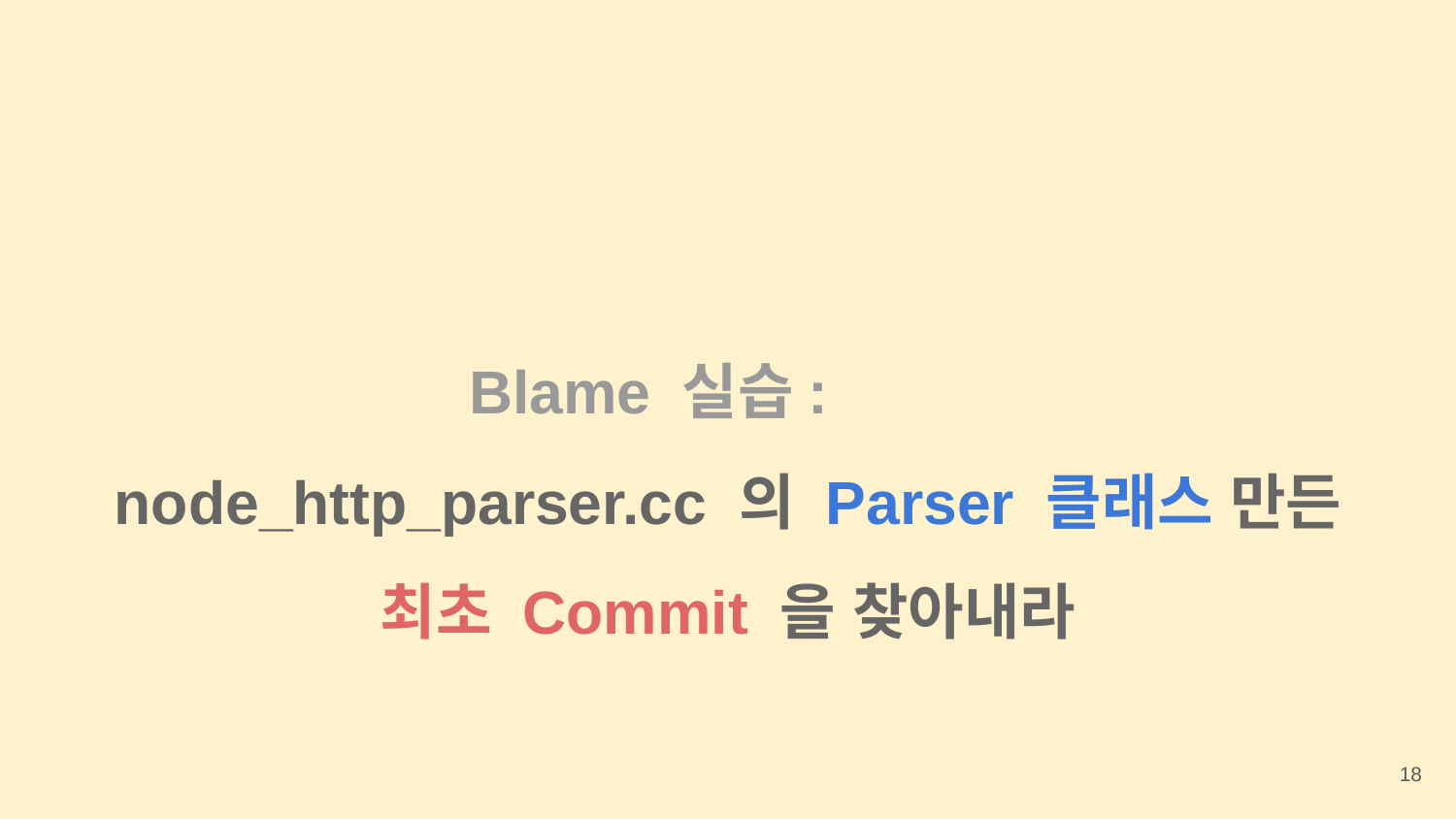

Blame 실습:
node_http_parser.cc 의 Parser 클래스 만든
최초 Commit 을 찾아내라

18